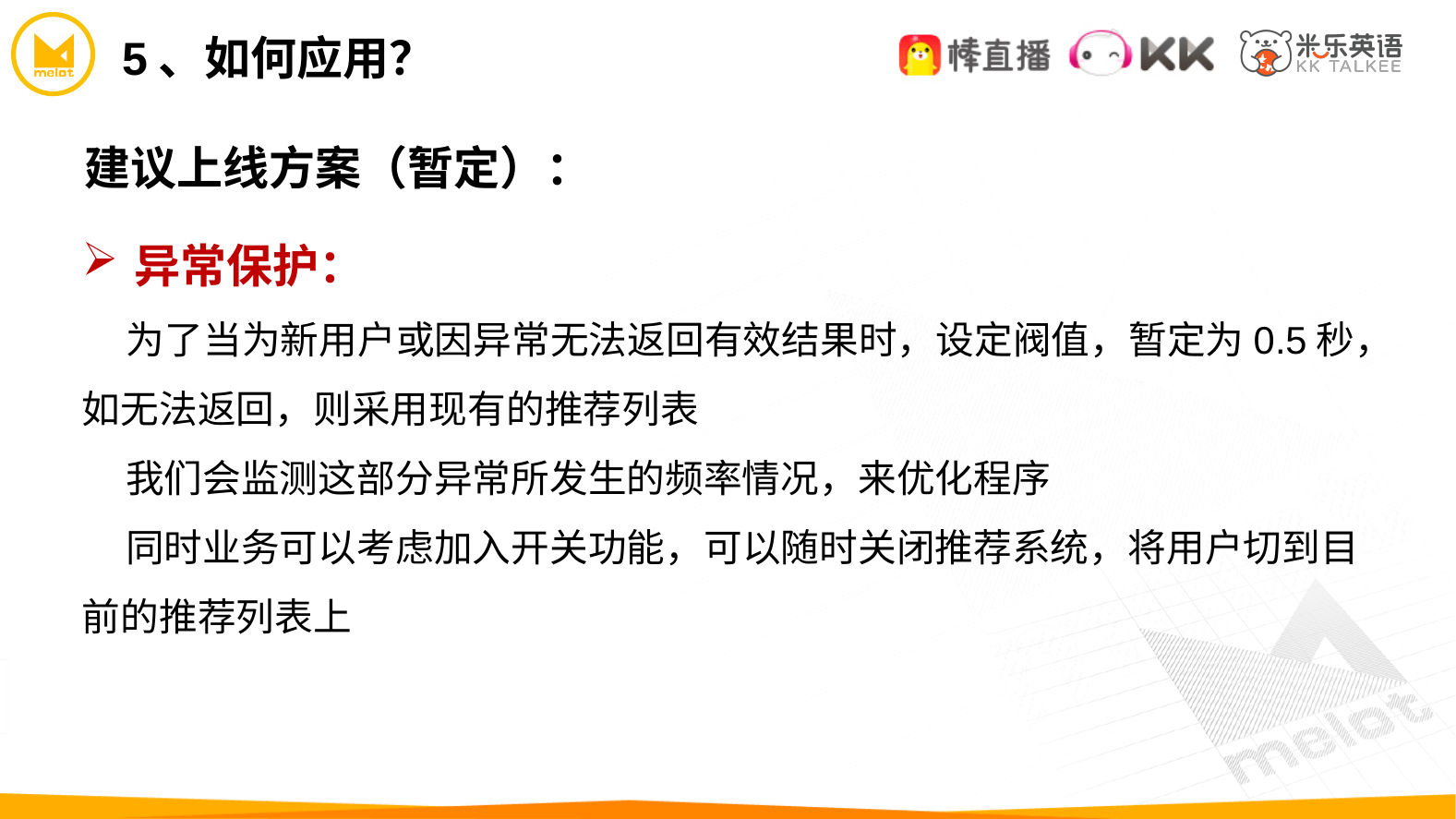

5、如何应用？
建议上线方案（暂定）：
异常保护：
    为了当为新用户或因异常无法返回有效结果时，设定阀值，暂定为0.5秒，如无法返回，则采用现有的推荐列表
    我们会监测这部分异常所发生的频率情况，来优化程序
    同时业务可以考虑加入开关功能，可以随时关闭推荐系统，将用户切到目前的推荐列表上